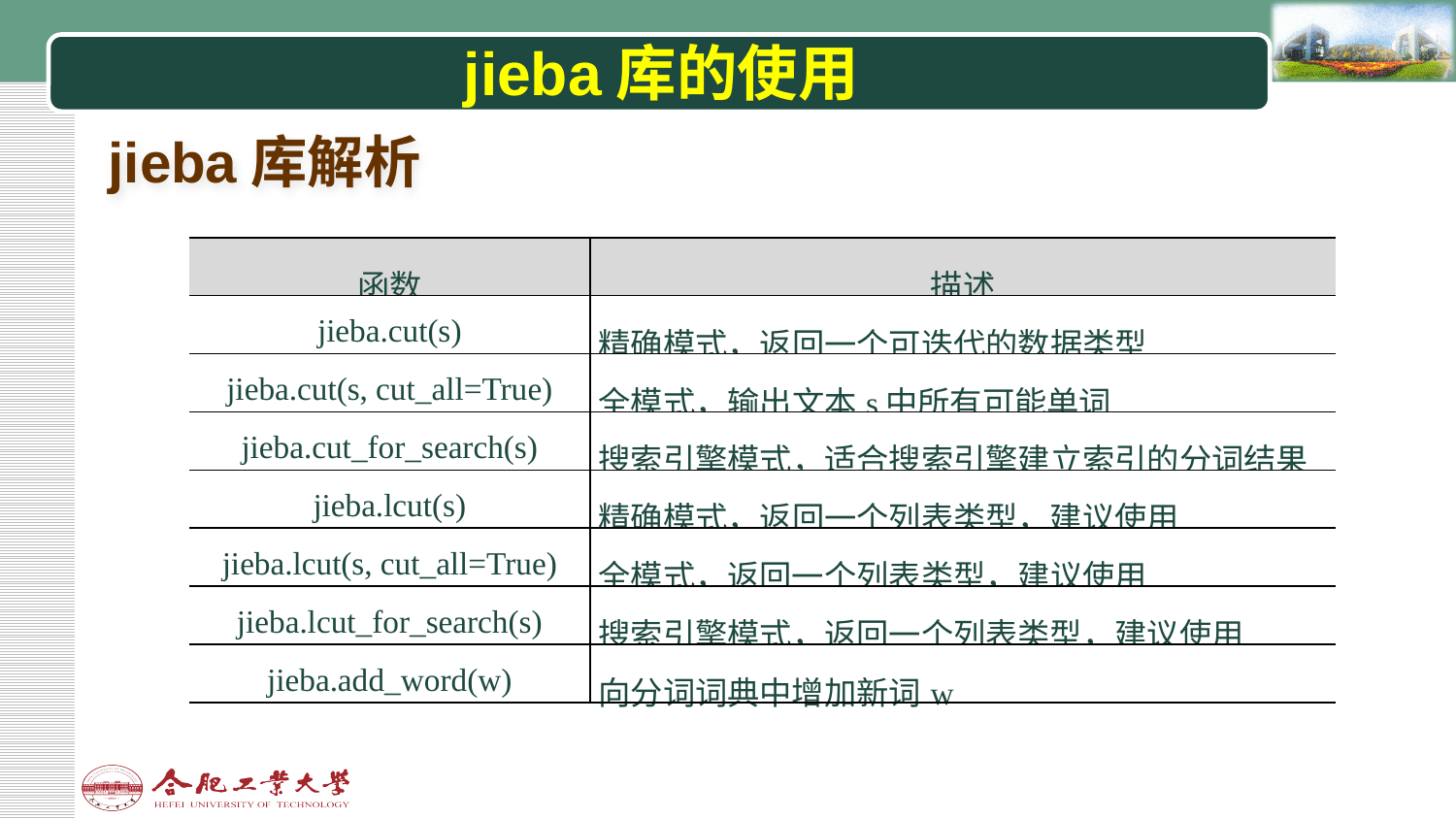

# jieba库的使用
jieba库解析
| 函数 | 描述 |
| --- | --- |
| jieba.cut(s) | 精确模式，返回一个可迭代的数据类型 |
| jieba.cut(s, cut\_all=True) | 全模式，输出文本s中所有可能单词 |
| jieba.cut\_for\_search(s) | 搜索引擎模式，适合搜索引擎建立索引的分词结果 |
| jieba.lcut(s) | 精确模式，返回一个列表类型，建议使用 |
| jieba.lcut(s, cut\_all=True) | 全模式，返回一个列表类型，建议使用 |
| jieba.lcut\_for\_search(s) | 搜索引擎模式，返回一个列表类型，建议使用 |
| jieba.add\_word(w) | 向分词词典中增加新词w |